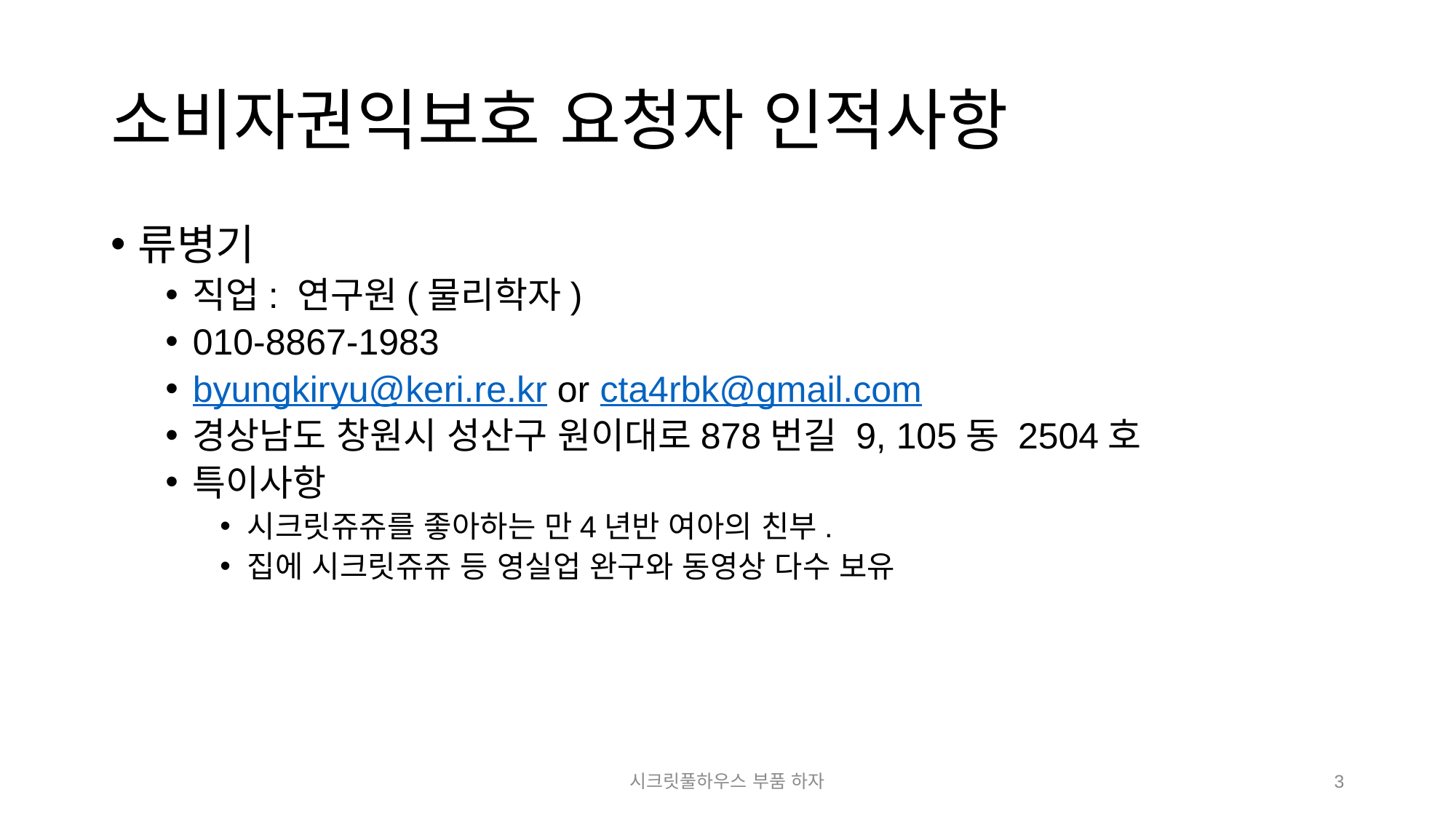

# 소비자권익보호 요청자 인적사항
류병기
직업: 연구원(물리학자)
010-8867-1983
byungkiryu@keri.re.kr or cta4rbk@gmail.com
경상남도 창원시 성산구 원이대로878번길 9, 105동 2504호
특이사항
시크릿쥬쥬를 좋아하는 만4년반 여아의 친부.
집에 시크릿쥬쥬 등 영실업 완구와 동영상 다수 보유

시크릿풀하우스 부품 하자
3